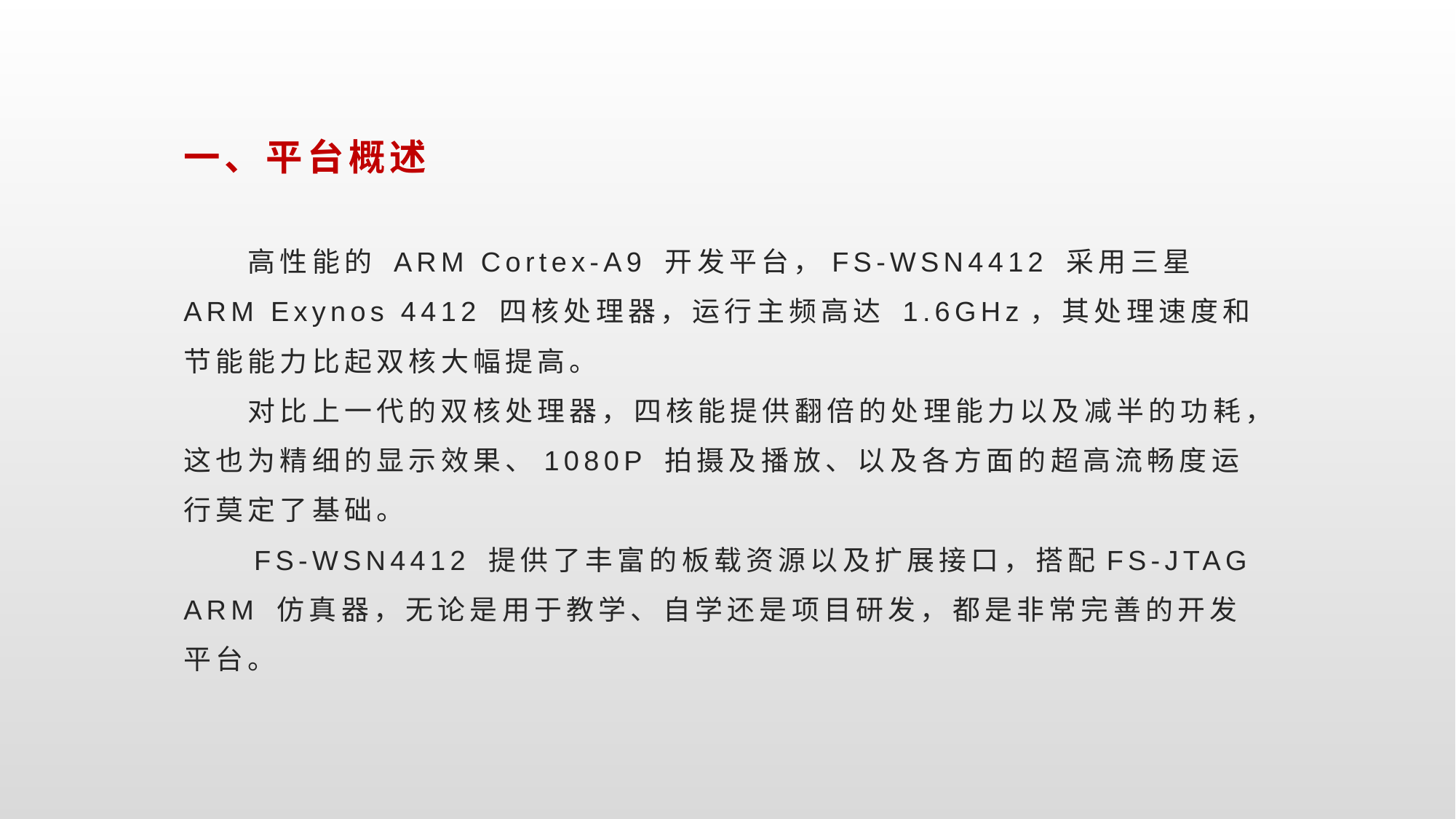

# 一、平台概述 高性能的 ARM Cortex-A9 开发平台，FS-WSN4412 采用三星 ARM Exynos 4412 四核处理器，运行主频高达 1.6GHz，其处理速度和节能能力比起双核大幅提高。 对比上一代的双核处理器，四核能提供翻倍的处理能力以及减半的功耗，这也为精细的显示效果、1080P 拍摄及播放、以及各方面的超高流畅度运行莫定了基础。 FS-WSN4412 提供了丰富的板载资源以及扩展接口，搭配FS-JTAG ARM 仿真器，无论是用于教学、自学还是项目研发，都是非常完善的开发平台。